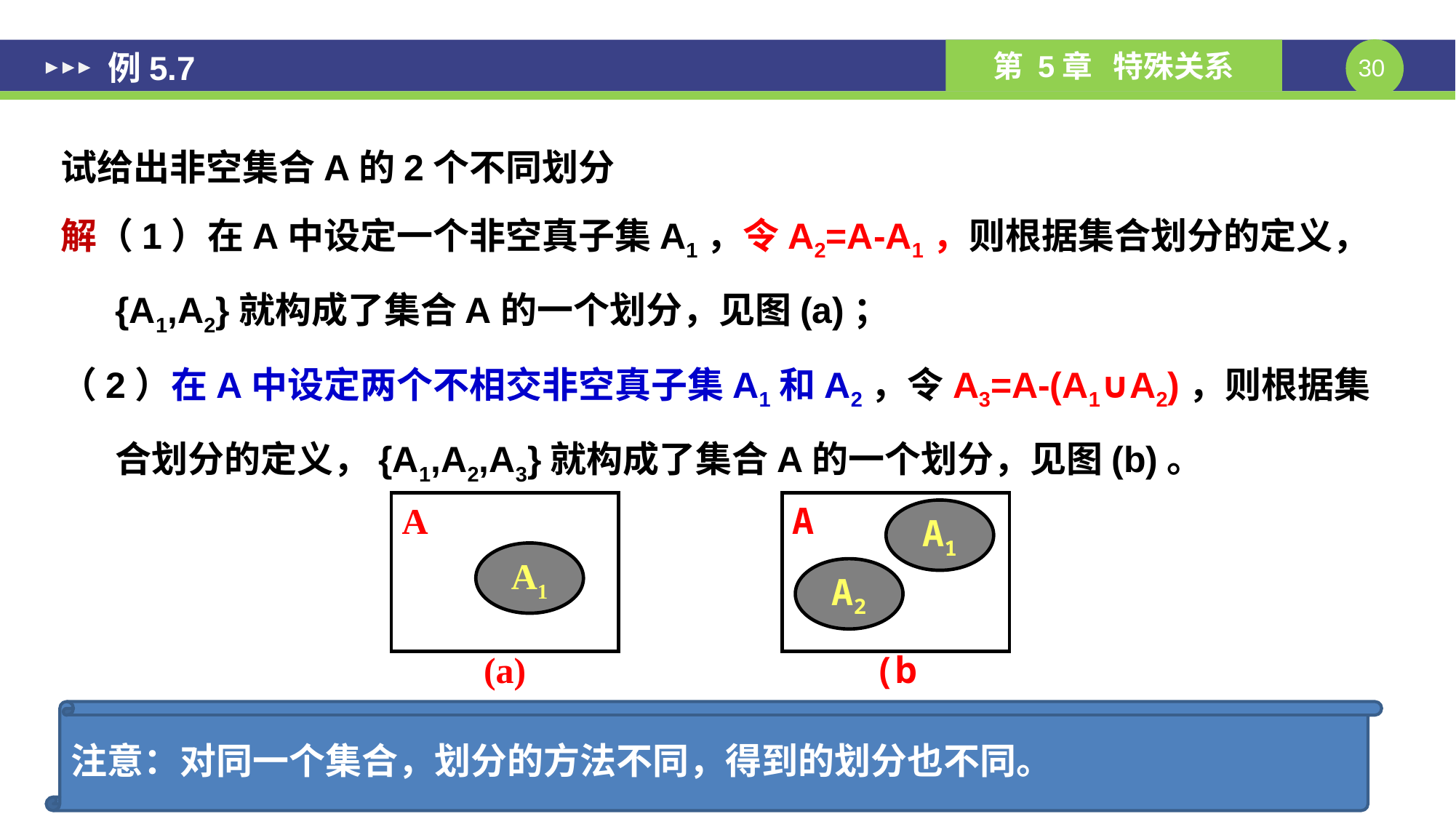

# 例5.7
试给出非空集合A的2个不同划分
解（1）在A中设定一个非空真子集A1，令A2=A-A1，则根据集合划分的定义，{A1,A2}就构成了集合A的一个划分，见图(a)；
（2）在A中设定两个不相交非空真子集A1和A2，令A3=A-(A1∪A2)，则根据集合划分的定义，{A1,A2,A3}就构成了集合A的一个划分，见图(b)。
A
A1
(a)
A
A1
A2
(b)
注意：对同一个集合，划分的方法不同，得到的划分也不同。